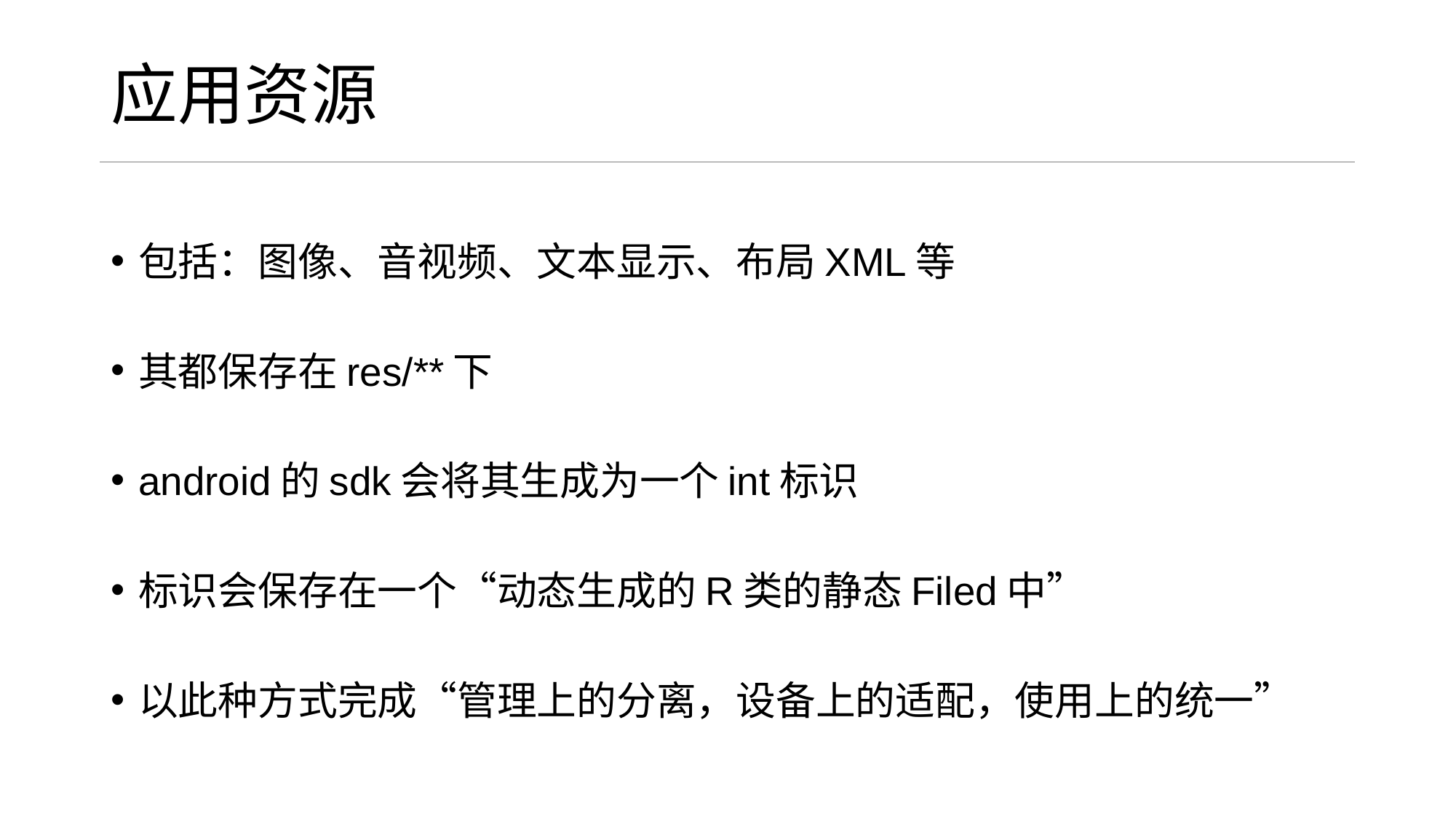

# 应用资源
包括：图像、音视频、文本显示、布局XML等
其都保存在res/**下
android的sdk会将其生成为一个int标识
标识会保存在一个“动态生成的R类的静态Filed中”
以此种方式完成“管理上的分离，设备上的适配，使用上的统一”